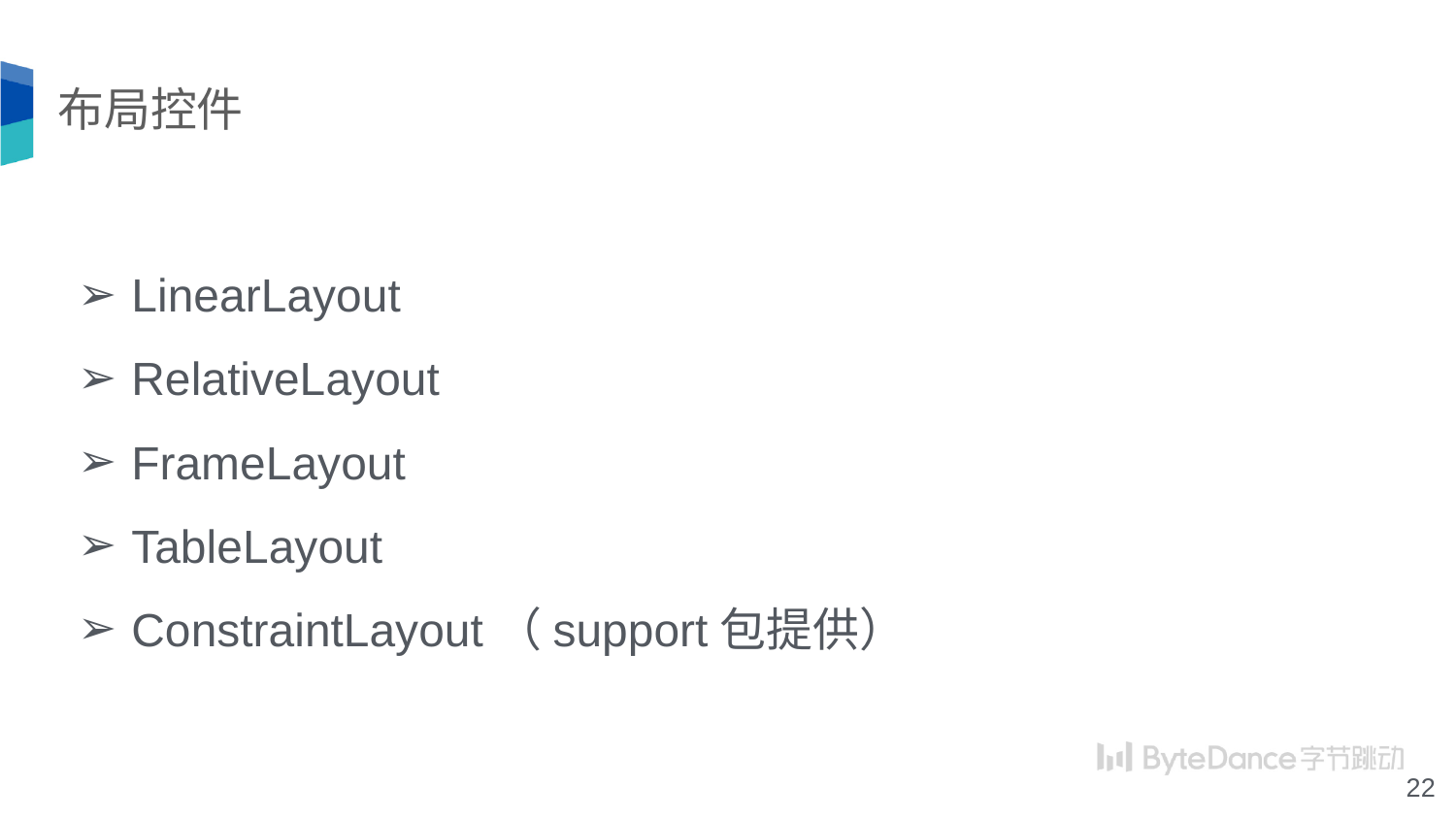

# 布局控件
LinearLayout
RelativeLayout
FrameLayout
TableLayout
ConstraintLayout（support包提供）
22